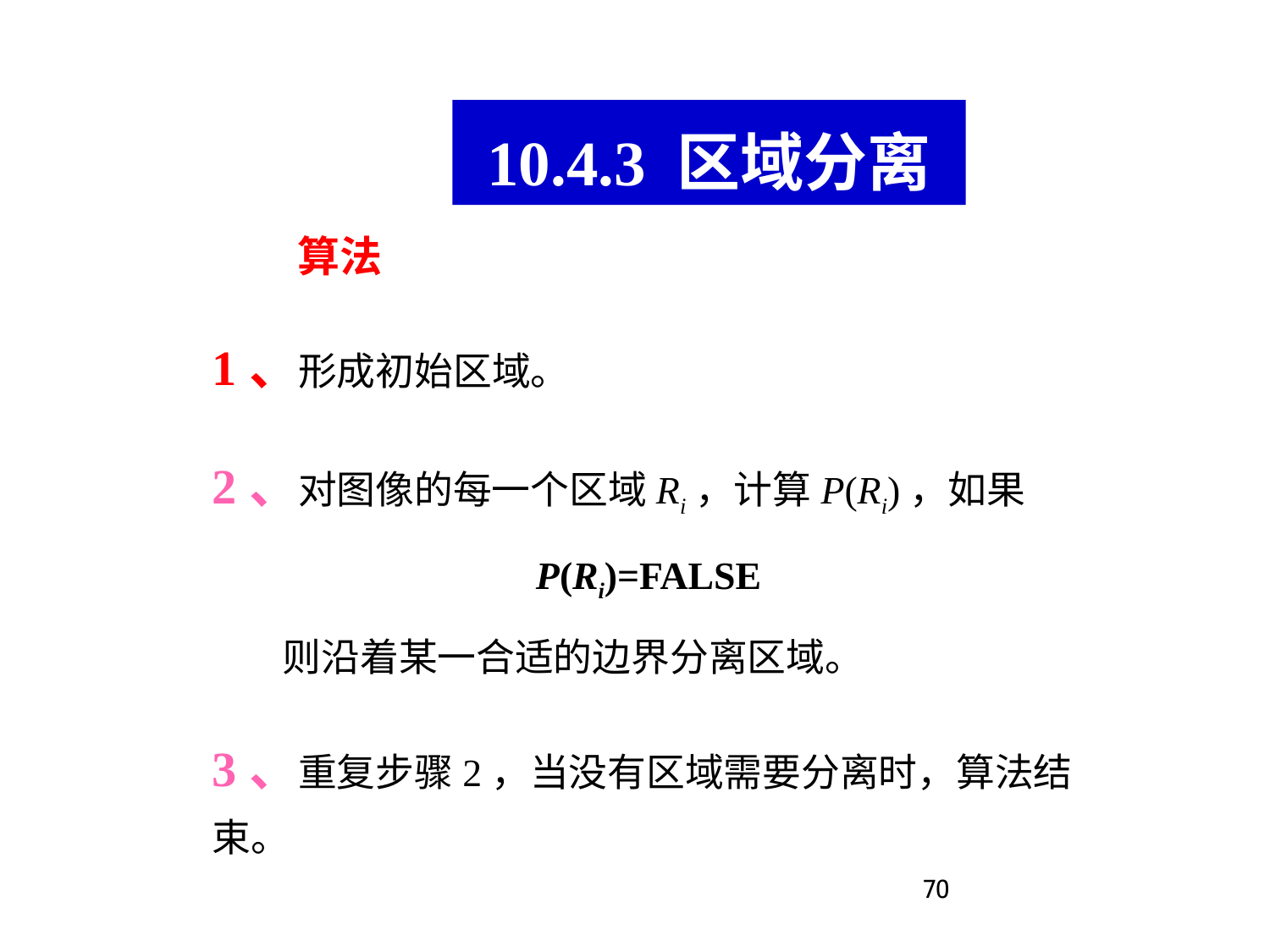

10.4.3 区域分离
算法
1、形成初始区域。
2、对图像的每一个区域Ri，计算P(Ri)，如果
P(Ri)=FALSE
       则沿着某一合适的边界分离区域。
3、重复步骤2，当没有区域需要分离时，算法结束。
70